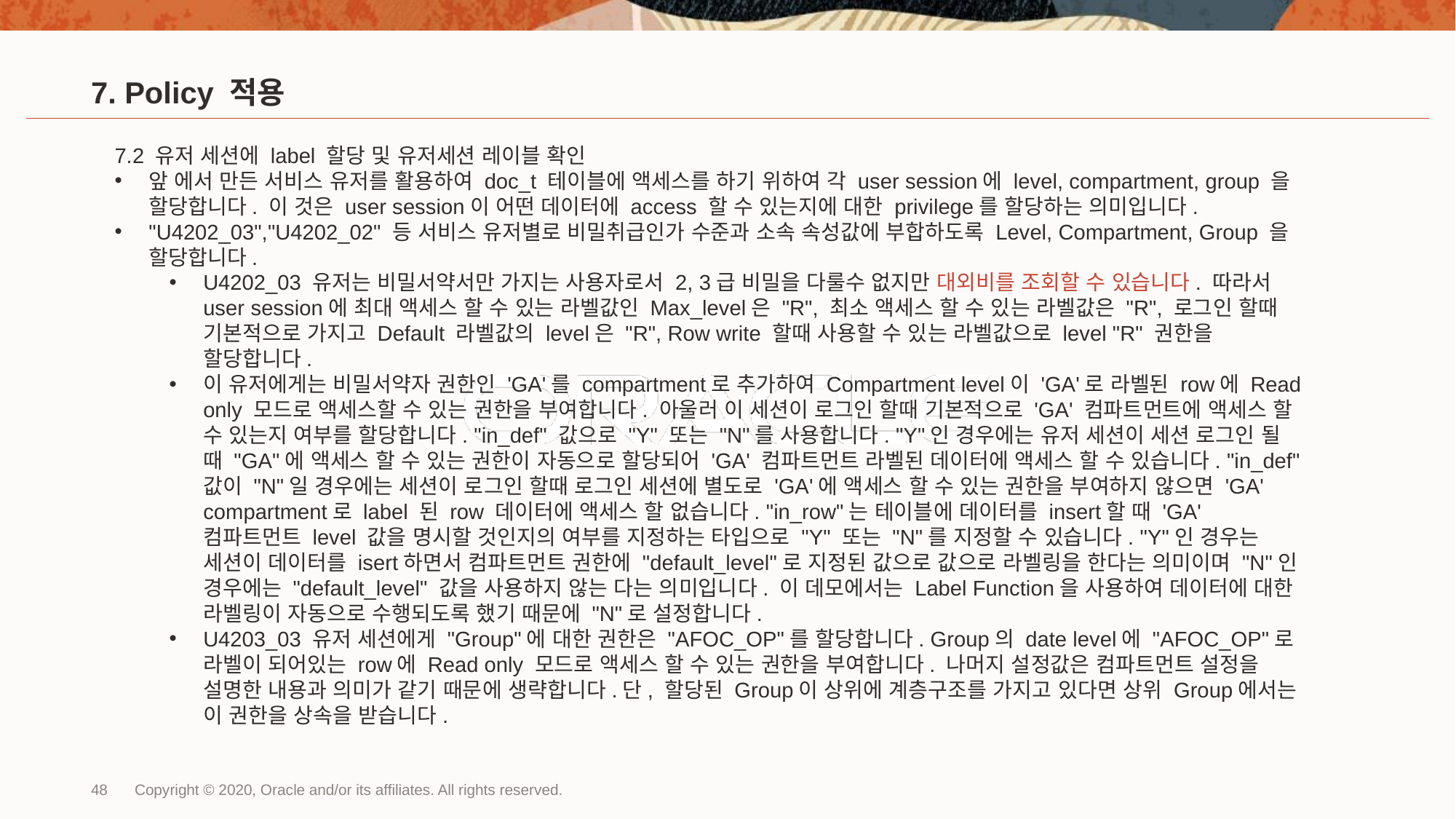

# 7. Policy 적용
7.2 유저 세션에 label 할당 및 유저세션 레이블 확인
앞 에서 만든 서비스 유저를 활용하여 doc_t 테이블에 액세스를 하기 위하여 각 user session에 level, compartment, group 을 할당합니다. 이 것은 user session이 어떤 데이터에 access 할 수 있는지에 대한 privilege를 할당하는 의미입니다.
"U4202_03","U4202_02" 등 서비스 유저별로 비밀취급인가 수준과 소속 속성값에 부합하도록 Level, Compartment, Group 을 할당합니다.
U4202_03 유저는 비밀서약서만 가지는 사용자로서 2, 3급 비밀을 다룰수 없지만 대외비를 조회할 수 있습니다. 따라서 user session에 최대 액세스 할 수 있는 라벨값인 Max_level은 "R", 최소 액세스 할 수 있는 라벨값은 "R", 로그인 할때 기본적으로 가지고 Default 라벨값의 level은 "R", Row write 할때 사용할 수 있는 라벨값으로 level "R" 권한을 할당합니다.
이 유저에게는 비밀서약자 권한인 'GA'를 compartment로 추가하여 Compartment level이 'GA'로 라벨된 row에 Read only 모드로 액세스할 수 있는 권한을 부여합니다. 아울러 이 세션이 로그인 할때 기본적으로 'GA' 컴파트먼트에 액세스 할 수 있는지 여부를 할당합니다. "in_def" 값으로 "Y" 또는 "N"를 사용합니다. "Y"인 경우에는 유저 세션이 세션 로그인 될때 "GA"에 액세스 할 수 있는 권한이 자동으로 할당되어 'GA' 컴파트먼트 라벨된 데이터에 액세스 할 수 있습니다. "in_def" 값이 "N"일 경우에는 세션이 로그인 할때 로그인 세션에 별도로 'GA'에 액세스 할 수 있는 권한을 부여하지 않으면 'GA' compartment로 label 된 row 데이터에 액세스 할 없습니다. "in_row"는 테이블에 데이터를 insert할 때 'GA' 컴파트먼트 level 값을 명시할 것인지의 여부를 지정하는 타입으로 "Y" 또는 "N"를 지정할 수 있습니다. "Y"인 경우는 세션이 데이터를 isert하면서 컴파트먼트 권한에 "default_level"로 지정된 값으로 값으로 라벨링을 한다는 의미이며 "N"인 경우에는 "default_level" 값을 사용하지 않는 다는 의미입니다. 이 데모에서는 Label Function을 사용하여 데이터에 대한 라벨링이 자동으로 수행되도록 했기 때문에 "N"로 설정합니다.
U4203_03 유저 세션에게 "Group"에 대한 권한은 "AFOC_OP"를 할당합니다. Group의 date level에 "AFOC_OP"로 라벨이 되어있는 row에 Read only 모드로 액세스 할 수 있는 권한을 부여합니다. 나머지 설정값은 컴파트먼트 설정을 설명한 내용과 의미가 같기 때문에 생략합니다.단, 할당된 Group이 상위에 계층구조를 가지고 있다면 상위 Group에서는 이 권한을 상속을 받습니다.

48
Copyright © 2020, Oracle and/or its affiliates. All rights reserved.